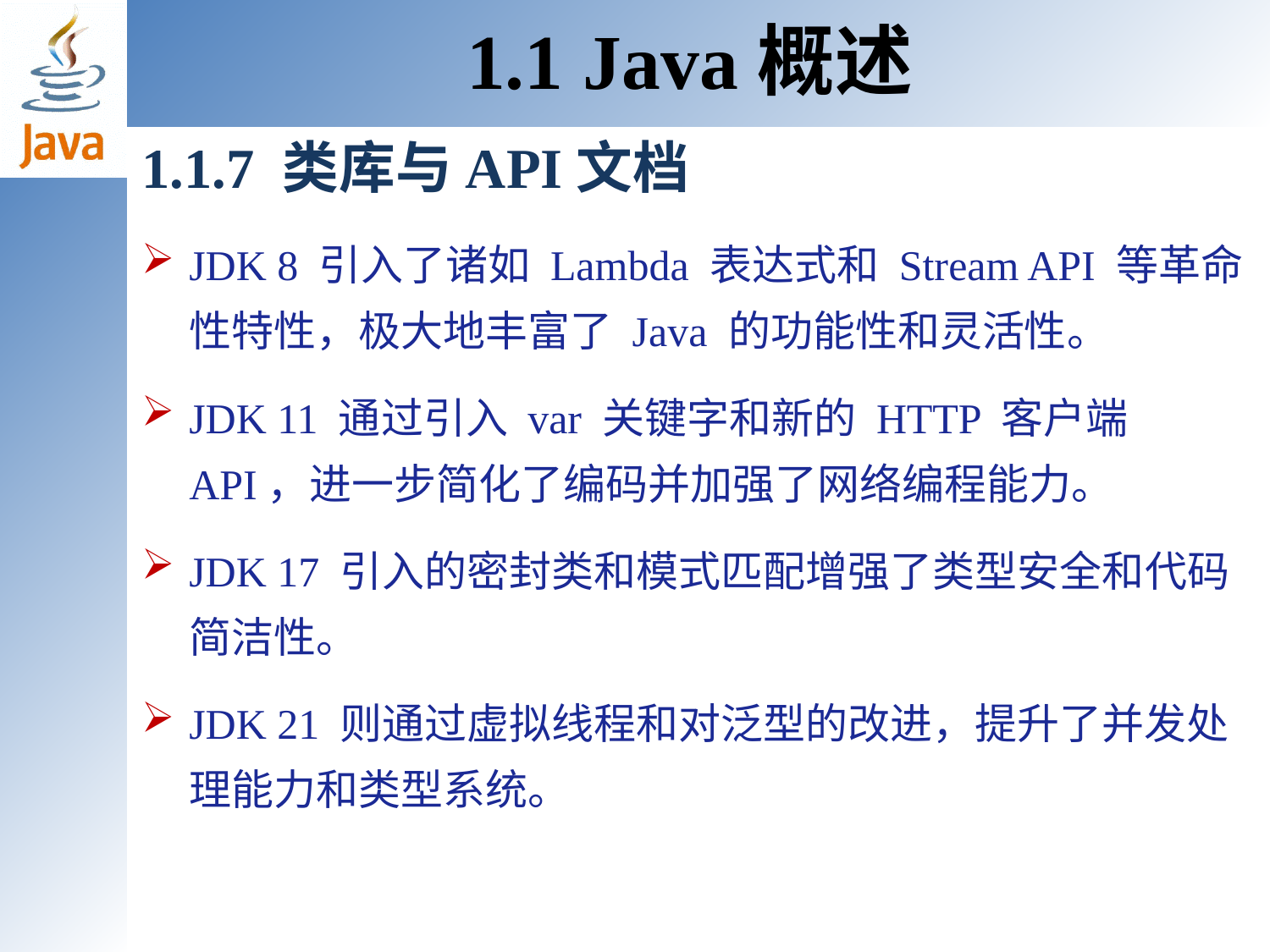

1.1 Java概述
1.1.7 类库与API文档
JDK 8 引入了诸如 Lambda 表达式和 Stream API 等革命性特性，极大地丰富了 Java 的功能性和灵活性。
JDK 11 通过引入 var 关键字和新的 HTTP 客户端 API，进一步简化了编码并加强了网络编程能力。
JDK 17 引入的密封类和模式匹配增强了类型安全和代码简洁性。
JDK 21 则通过虚拟线程和对泛型的改进，提升了并发处理能力和类型系统。
46